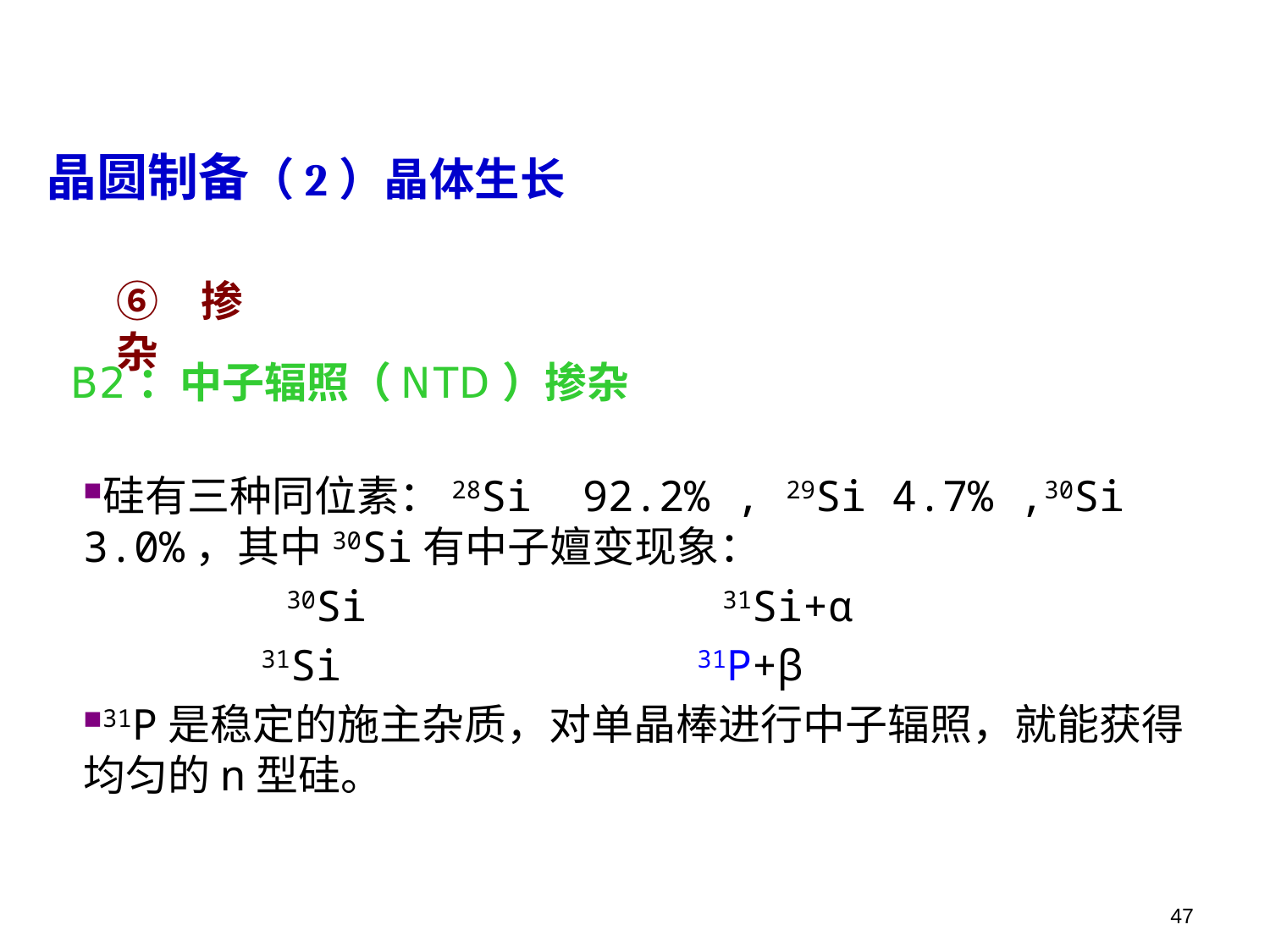

晶圆制备（2）晶体生长
⑥掺杂
B2：中子辐照（NTD）掺杂
硅有三种同位素：28Si  92.2% , 29Si 4.7% ,30Si  3.0%，其中30Si有中子嬗变现象：
        30Si              31Si+α
            31Si              31P+β
31P是稳定的施主杂质，对单晶棒进行中子辐照，就能获得均匀的n型硅。
47